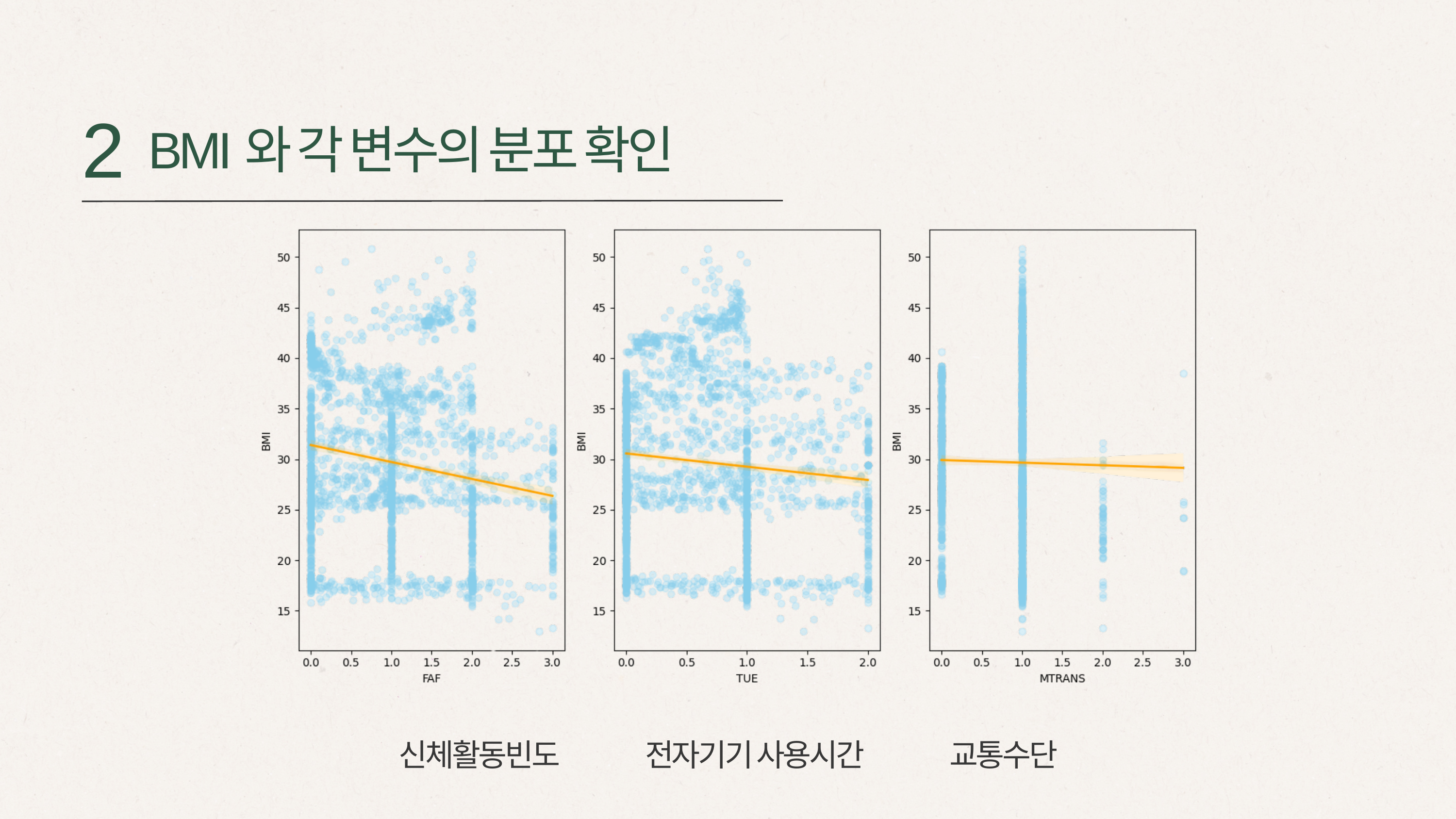

2
BMI와 각 변수의 분포 확인

신체활동빈도                  전자기기 사용시간                  교통수단